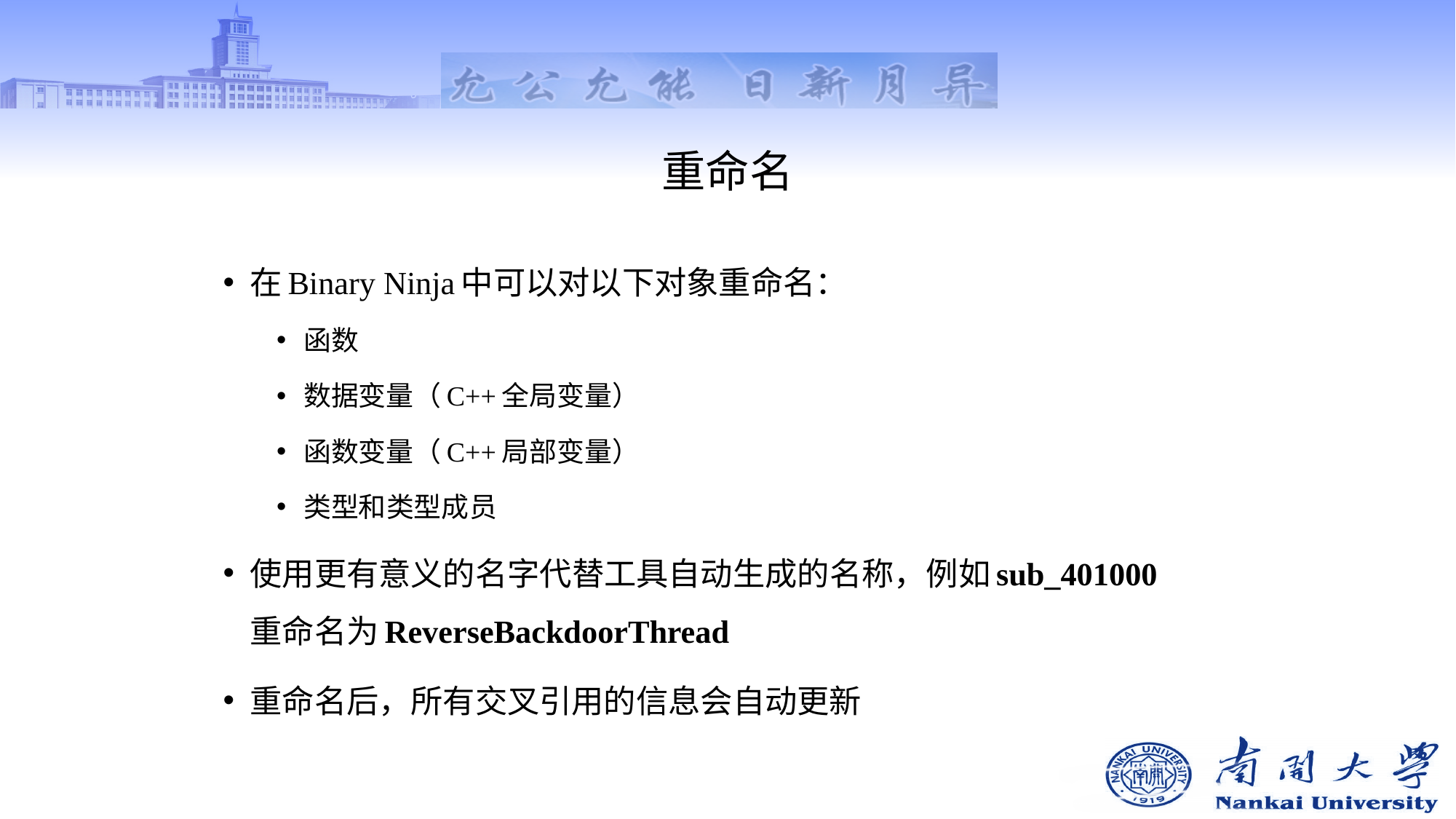

# 重命名
在Binary Ninja中可以对以下对象重命名：
函数
数据变量（C++全局变量）
函数变量（C++局部变量）
类型和类型成员
使用更有意义的名字代替工具自动生成的名称，例如sub_401000 重命名为ReverseBackdoorThread
重命名后，所有交叉引用的信息会自动更新